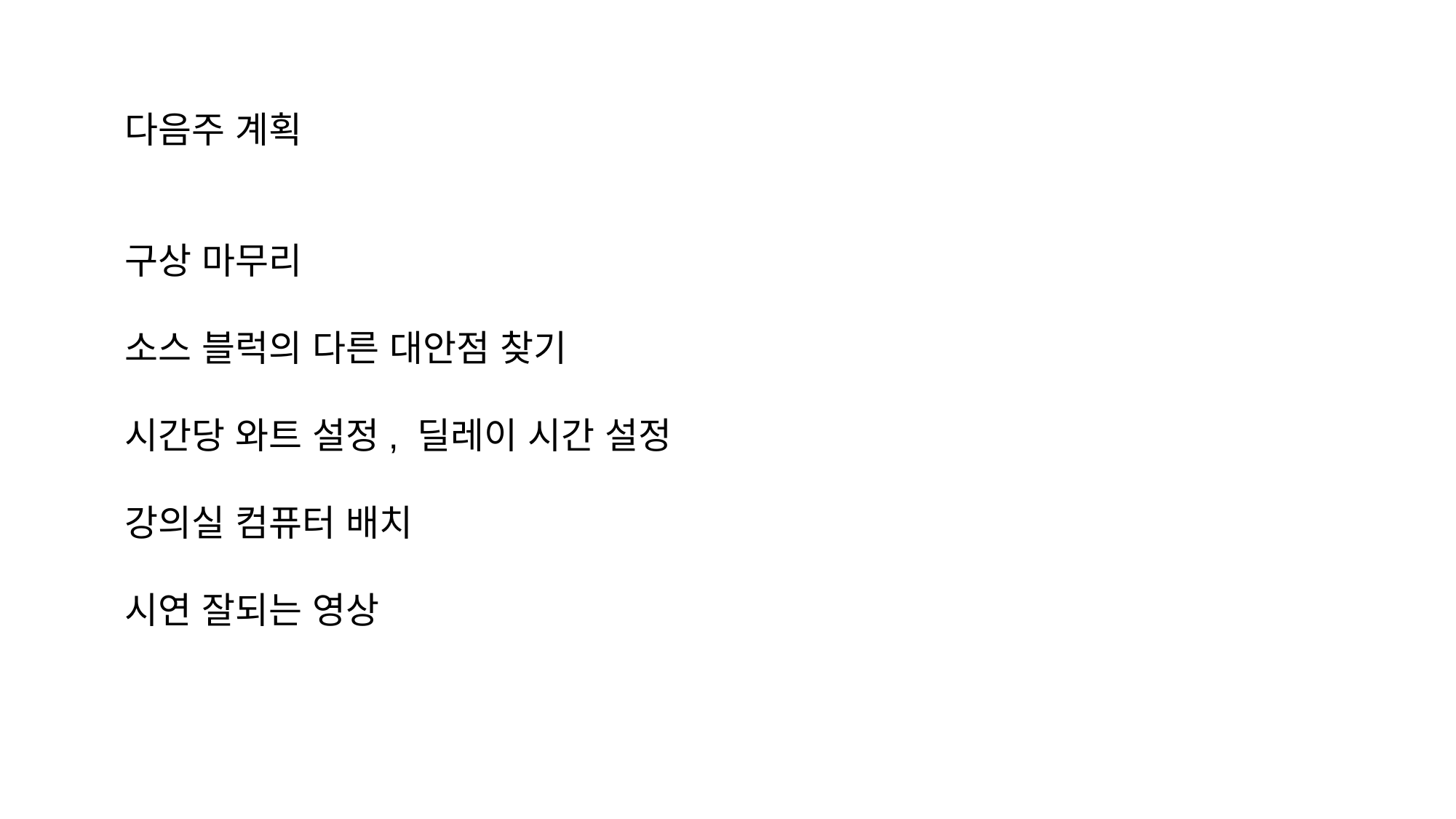

다음주 계획

구상 마무리

소스 블럭의 다른 대안점 찾기

시간당 와트 설정, 딜레이 시간 설정

강의실 컴퓨터 배치

시연 잘되는 영상